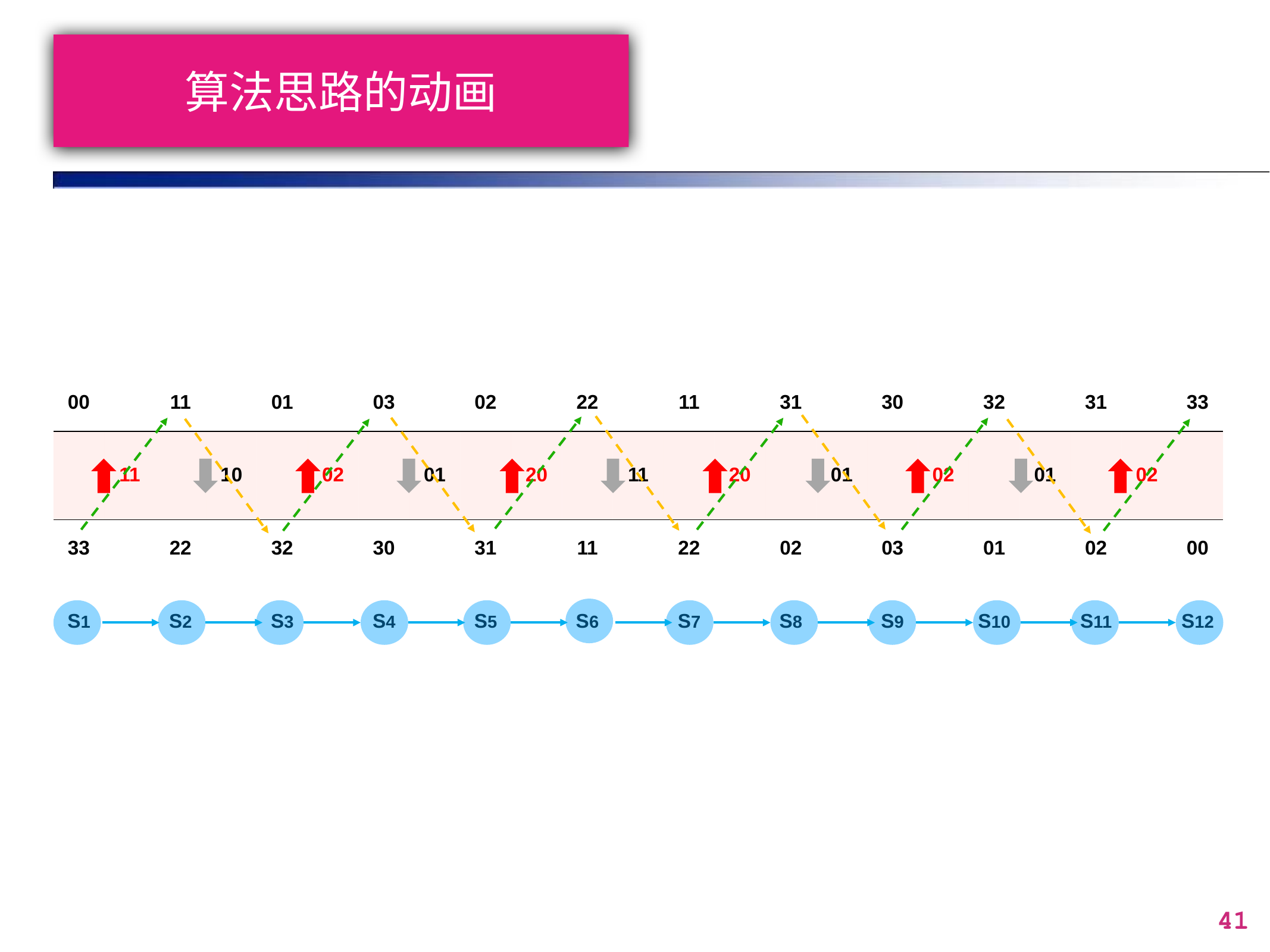

# 算法思路的动画
| 00 |  | 11 |  | 01 |  | 03 |  | 02 |  | 22 |  | 11 |  | 31 |  | 30 |  | 32 |  | 31 |  | 33 |
| --- | --- | --- | --- | --- | --- | --- | --- | --- | --- | --- | --- | --- | --- | --- | --- | --- | --- | --- | --- | --- | --- | --- |
|  | 11 |  | 10 |  | 02 |  | 01 |  | 20 |  | 11 |  | 20 |  | 01 |  | 02 |  | 01 |  | 02 |  |
| 33 |  | 22 |  | 32 |  | 30 |  | 31 |  | 11 |  | 22 |  | 02 |  | 03 |  | 01 |  | 02 |  | 00 |
| S1 |  | S2 |  | S3 |  | S4 |  | S5 |  | S6 |  | S7 |  | S8 |  | S9 |  | S10 |  | S11 |  | S12 |

41